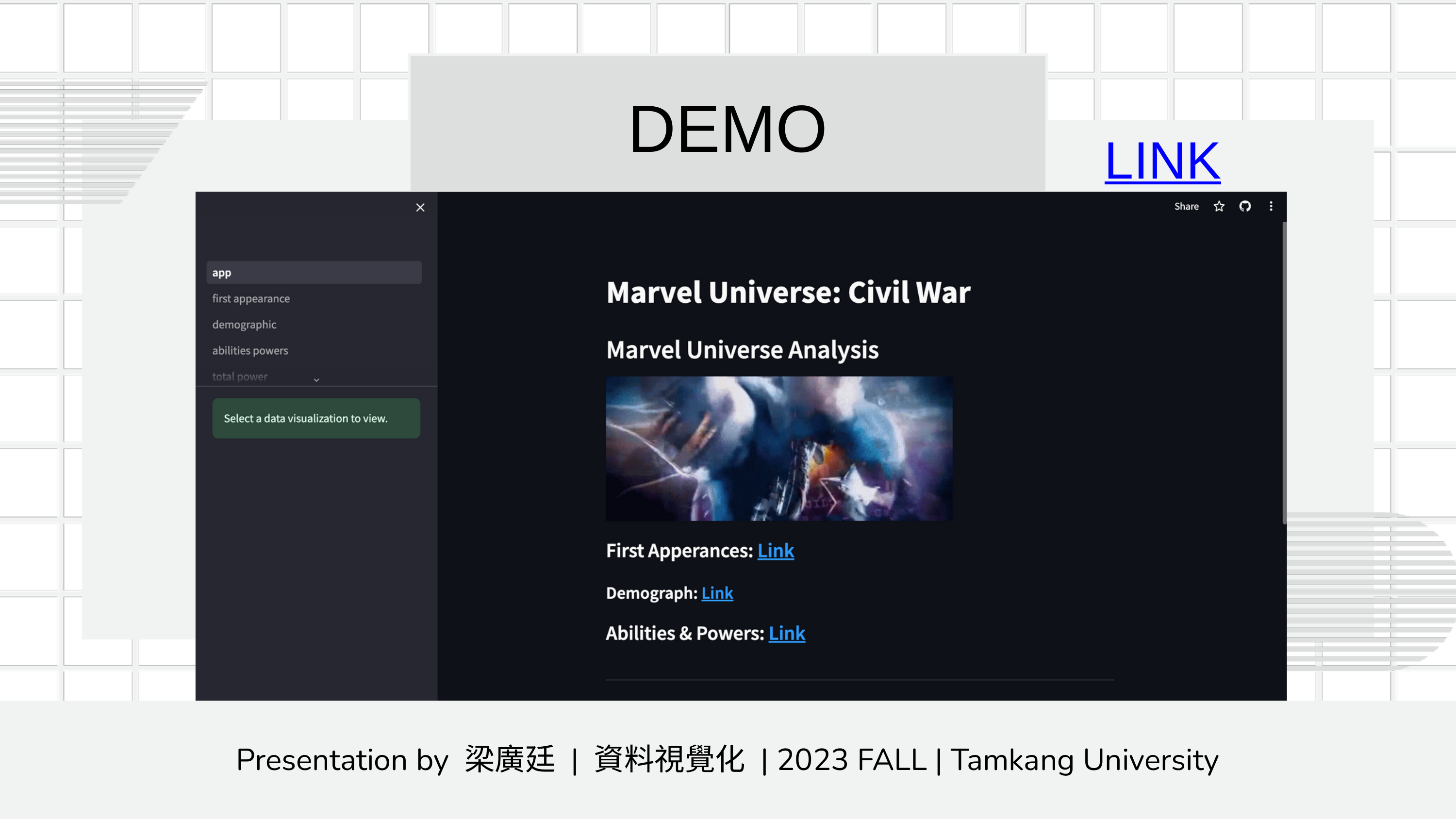

DEMO

LINK

Presentation by 梁廣廷 | 資料視覺化 | 2023 FALL | Tamkang University